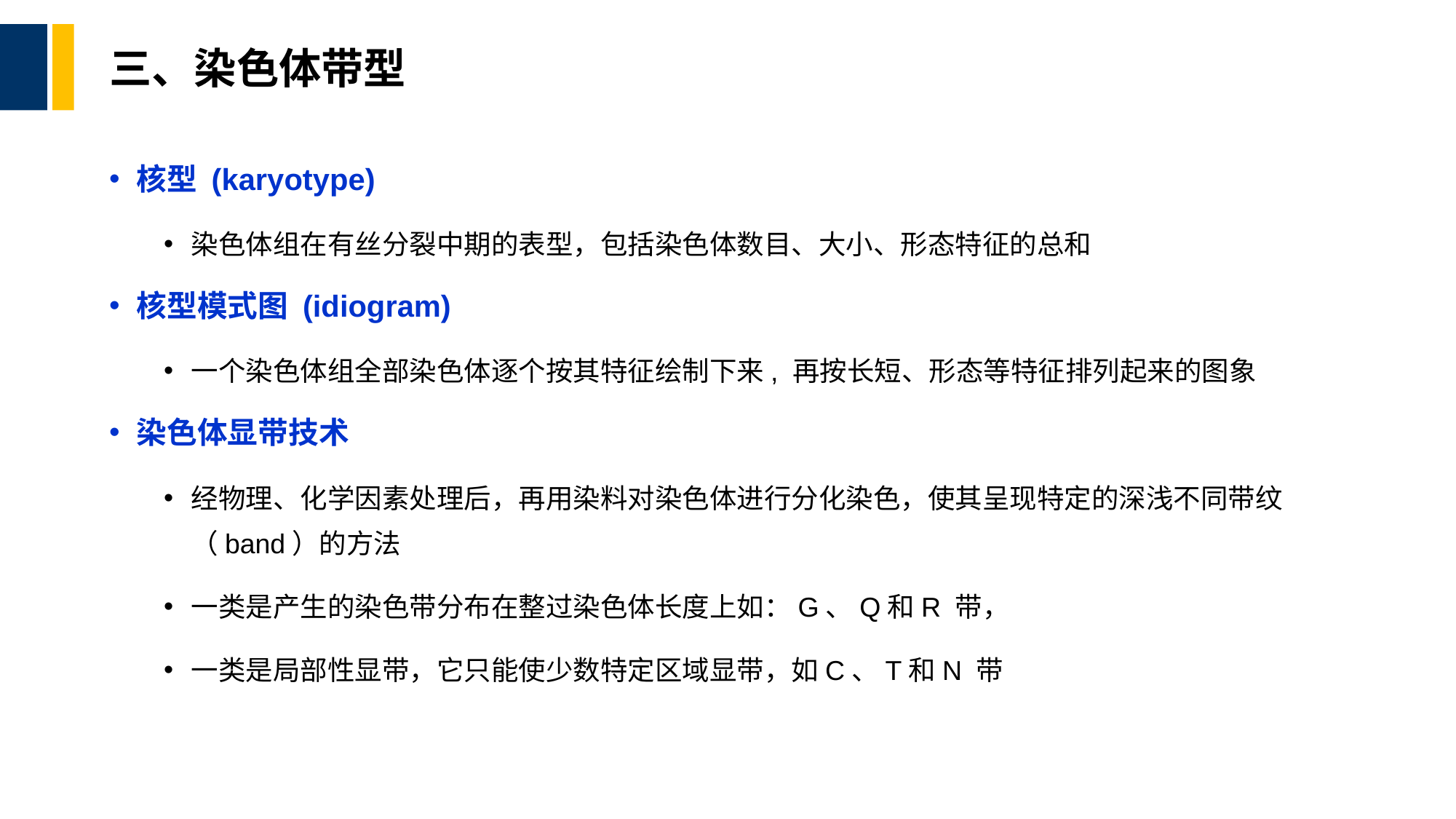

# 三、染色体带型
核型 (karyotype)
染色体组在有丝分裂中期的表型，包括染色体数目、大小、形态特征的总和
核型模式图 (idiogram)
一个染色体组全部染色体逐个按其特征绘制下来, 再按长短、形态等特征排列起来的图象
染色体显带技术
经物理、化学因素处理后，再用染料对染色体进行分化染色，使其呈现特定的深浅不同带纹（band）的方法
一类是产生的染色带分布在整过染色体长度上如：G、Q和R 带，
一类是局部性显带，它只能使少数特定区域显带，如C、T和N 带